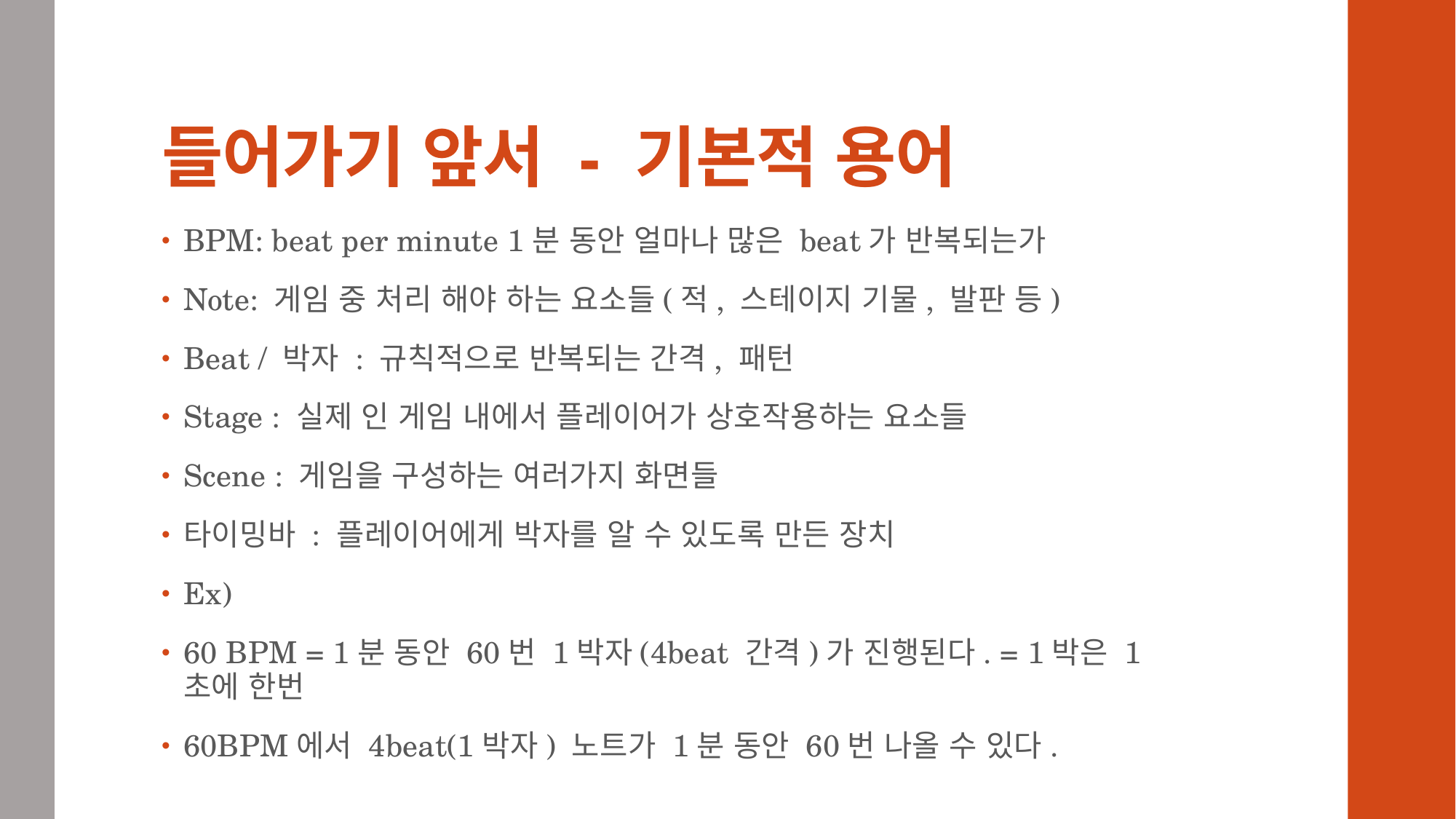

# 들어가기 앞서 - 기본적 용어
BPM: beat per minute 1분 동안 얼마나 많은 beat가 반복되는가
Note: 게임 중 처리 해야 하는 요소들(적, 스테이지 기물, 발판 등)
Beat / 박자 : 규칙적으로 반복되는 간격, 패턴
Stage : 실제 인 게임 내에서 플레이어가 상호작용하는 요소들
Scene : 게임을 구성하는 여러가지 화면들
타이밍바 : 플레이어에게 박자를 알 수 있도록 만든 장치
Ex)
60 BPM = 1분 동안 60번 1박자(4beat 간격)가 진행된다. = 1박은 1초에 한번
60BPM에서 4beat(1박자) 노트가 1분 동안 60번 나올 수 있다.